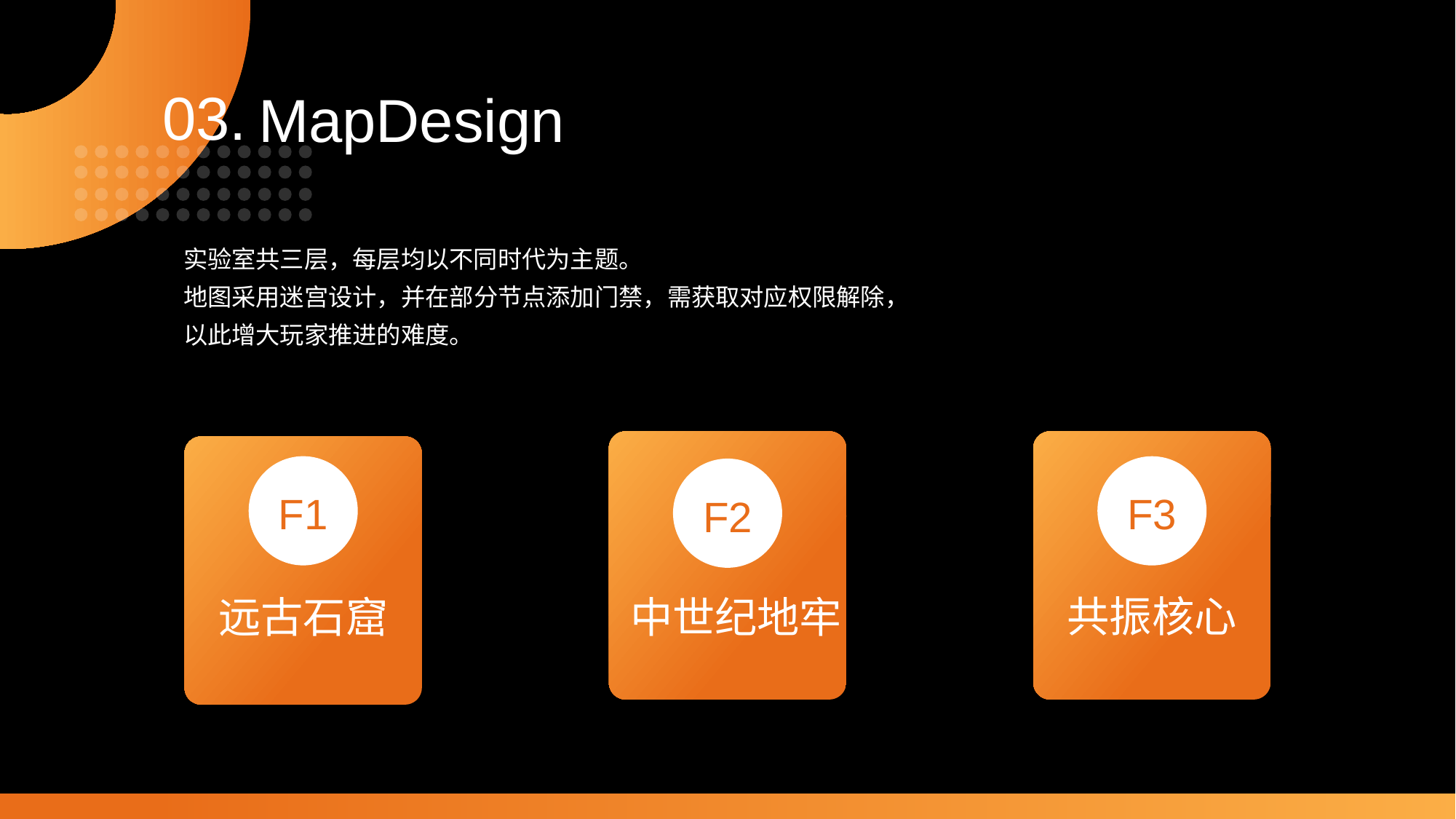

03.
MapDesign
实验室共三层，每层均以不同时代为主题。
地图采用迷宫设计，并在部分节点添加门禁，需获取对应权限解除，以此增大玩家推进的难度。

F1

F3

F2
共振核心
远古石窟
中世纪地牢